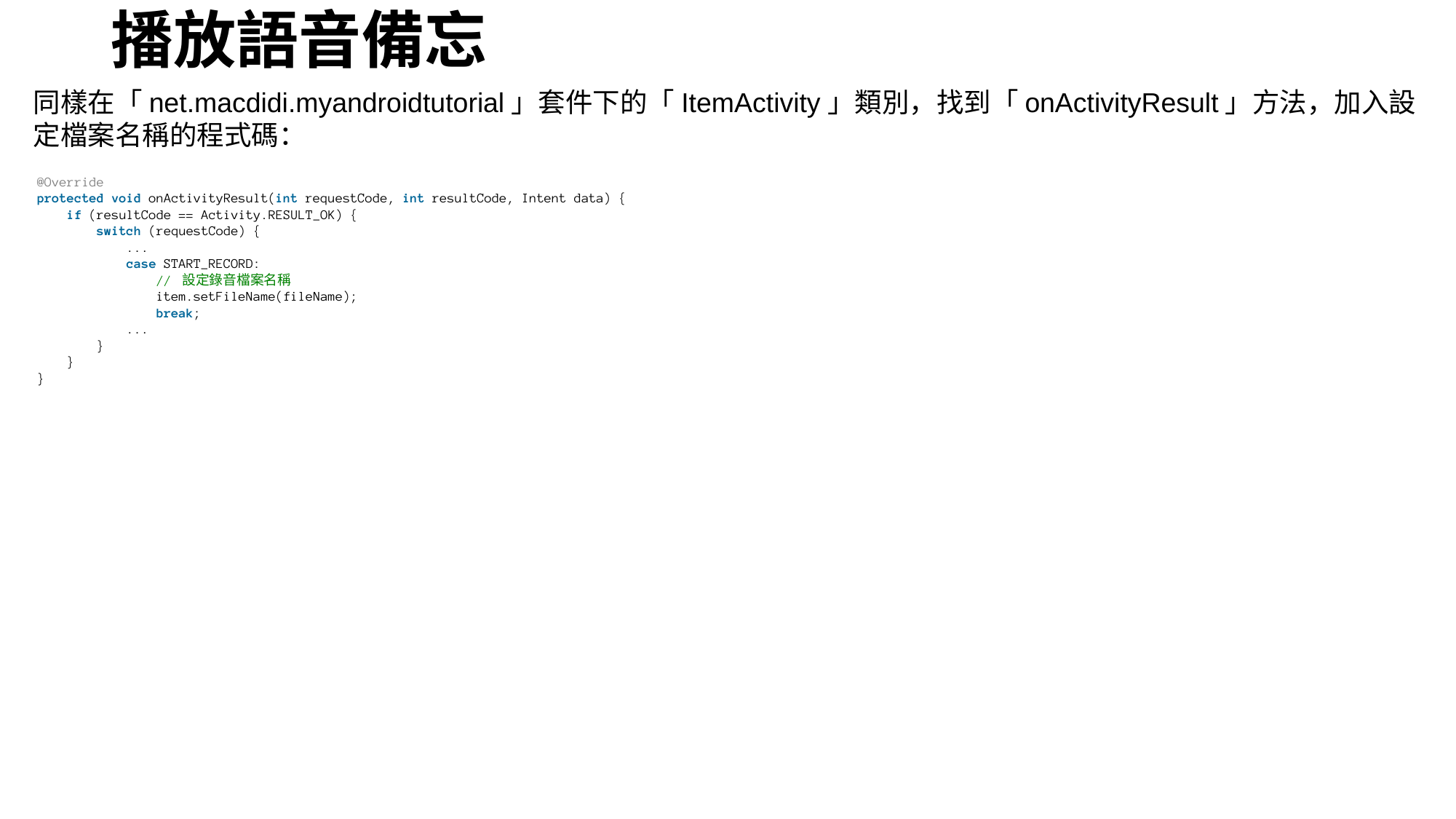

# 播放語音備忘
同樣在「net.macdidi.myandroidtutorial」套件下的「ItemActivity」類別，找到「onActivityResult」方法，加入設定檔案名稱的程式碼：
@Override
protected void onActivityResult(int requestCode, int resultCode, Intent data) {
    if (resultCode == Activity.RESULT_OK) {
        switch (requestCode) {
            ...
            case START_RECORD:
                // 設定錄音檔案名稱
                item.setFileName(fileName);
                break;
            ...
        }
    }
}